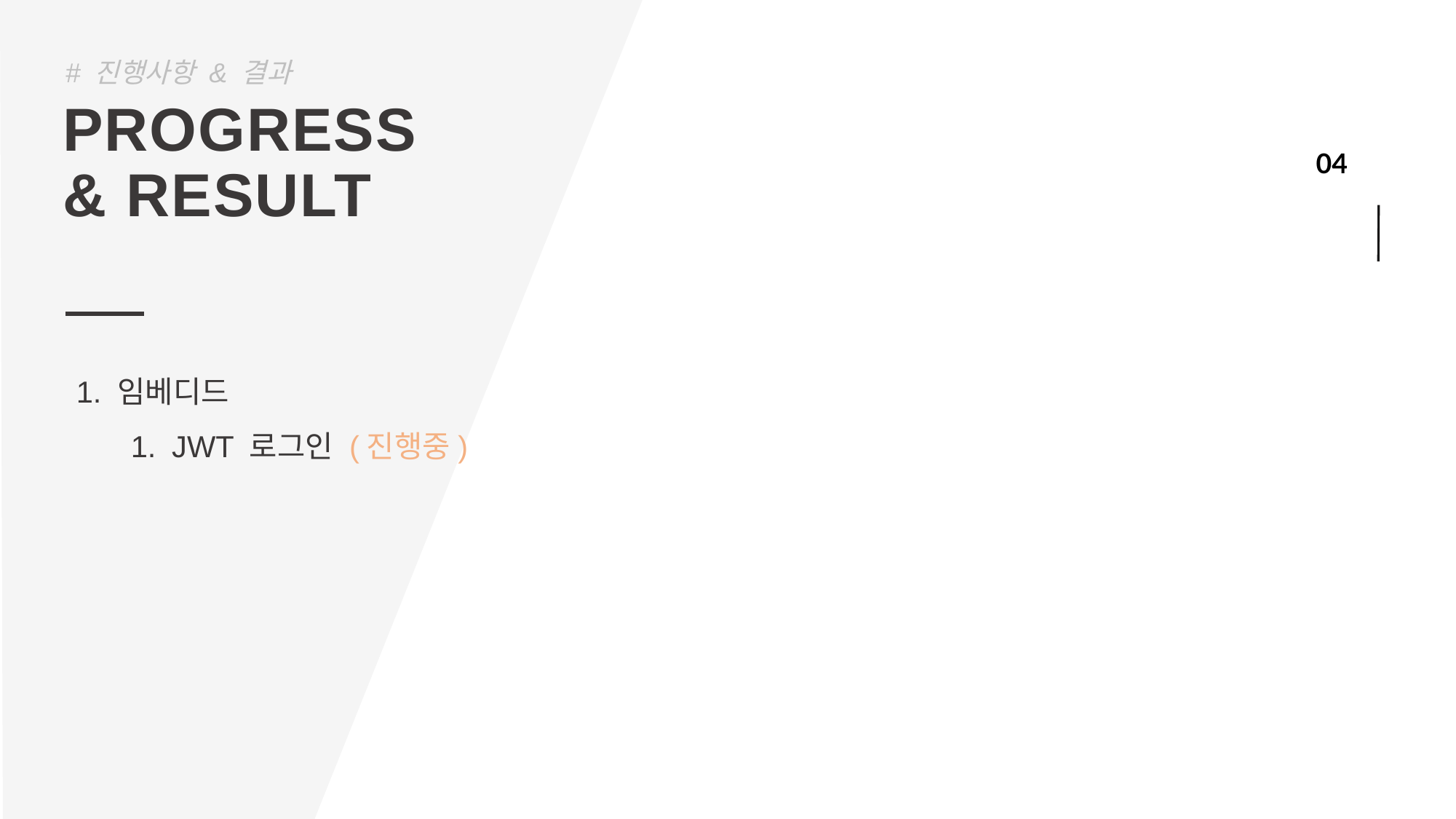

# 진행사항 & 결과
PROGRESS
& RESULT
임베디드
JWT 로그인 (진행중)